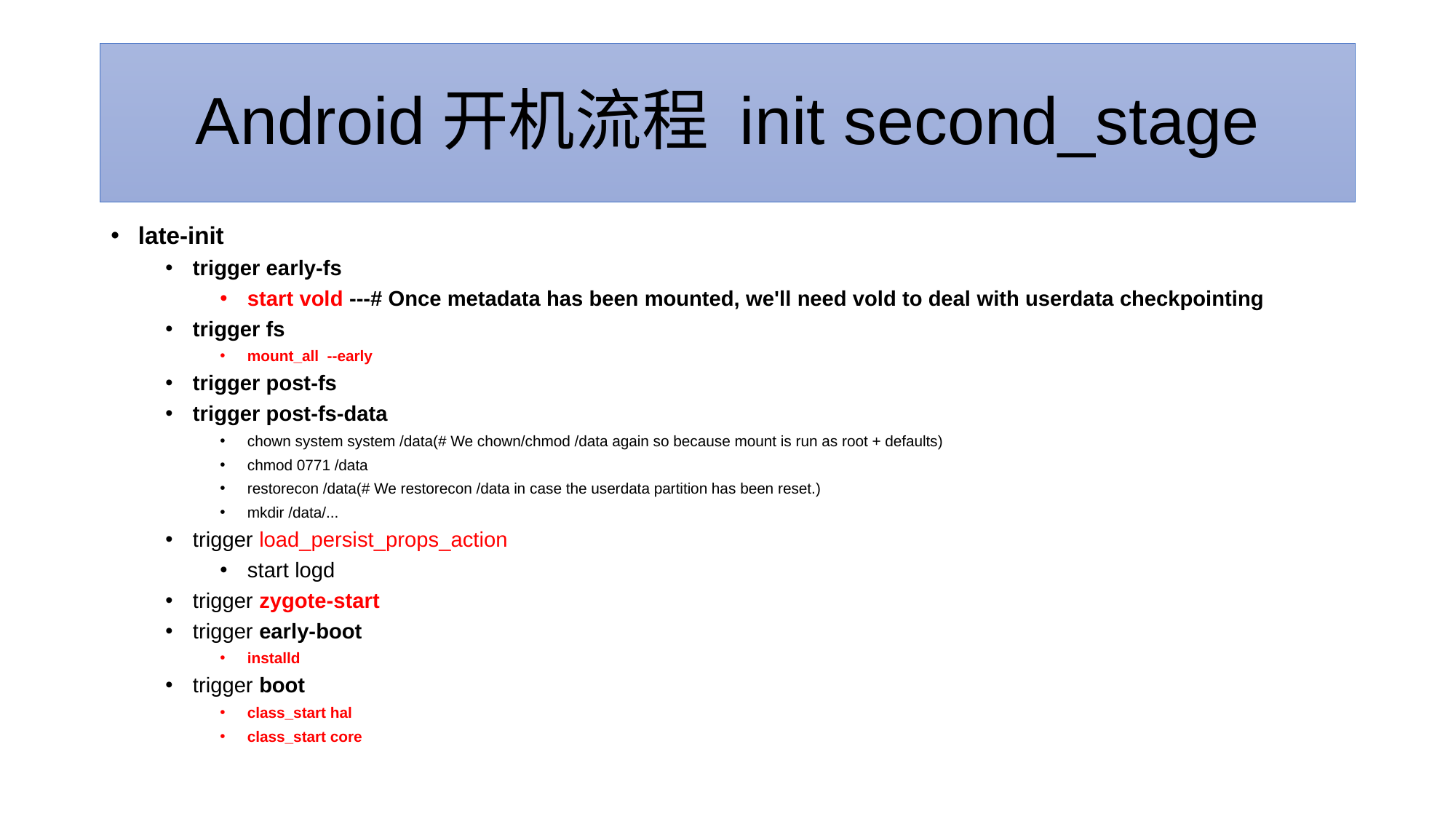

# Android开机流程 init second_stage
late-init
trigger early-fs
start vold ---# Once metadata has been mounted, we'll need vold to deal with userdata checkpointing
trigger fs
mount_all  --early
trigger post-fs
trigger post-fs-data
chown system system /data(# We chown/chmod /data again so because mount is run as root + defaults)
chmod 0771 /data
restorecon /data(# We restorecon /data in case the userdata partition has been reset.)
mkdir /data/...
trigger load_persist_props_action
start logd
trigger zygote-start
trigger early-boot
installd
trigger boot
class_start hal
class_start core